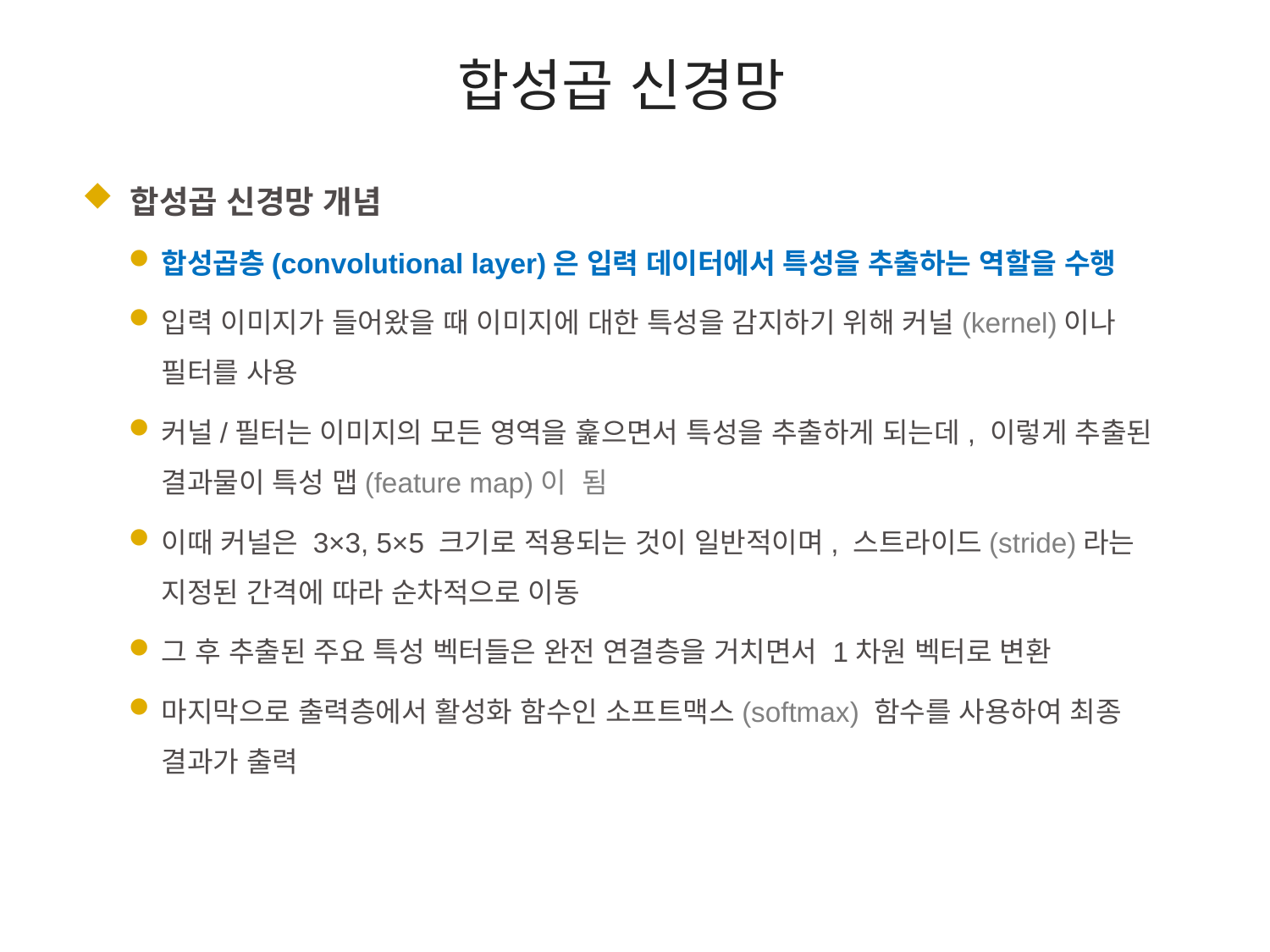

# 합성곱 신경망
 합성곱 신경망 개념
합성곱층(convolutional layer)은 입력 데이터에서 특성을 추출하는 역할을 수행
입력 이미지가 들어왔을 때 이미지에 대한 특성을 감지하기 위해 커널(kernel)이나 필터를 사용
커널/필터는 이미지의 모든 영역을 훑으면서 특성을 추출하게 되는데, 이렇게 추출된 결과물이 특성 맵(feature map)이  됨
이때 커널은 3×3, 5×5 크기로 적용되는 것이 일반적이며, 스트라이드(stride)라는 지정된 간격에 따라 순차적으로 이동
그 후 추출된 주요 특성 벡터들은 완전 연결층을 거치면서 1차원 벡터로 변환
마지막으로 출력층에서 활성화 함수인 소프트맥스(softmax) 함수를 사용하여 최종 결과가 출력